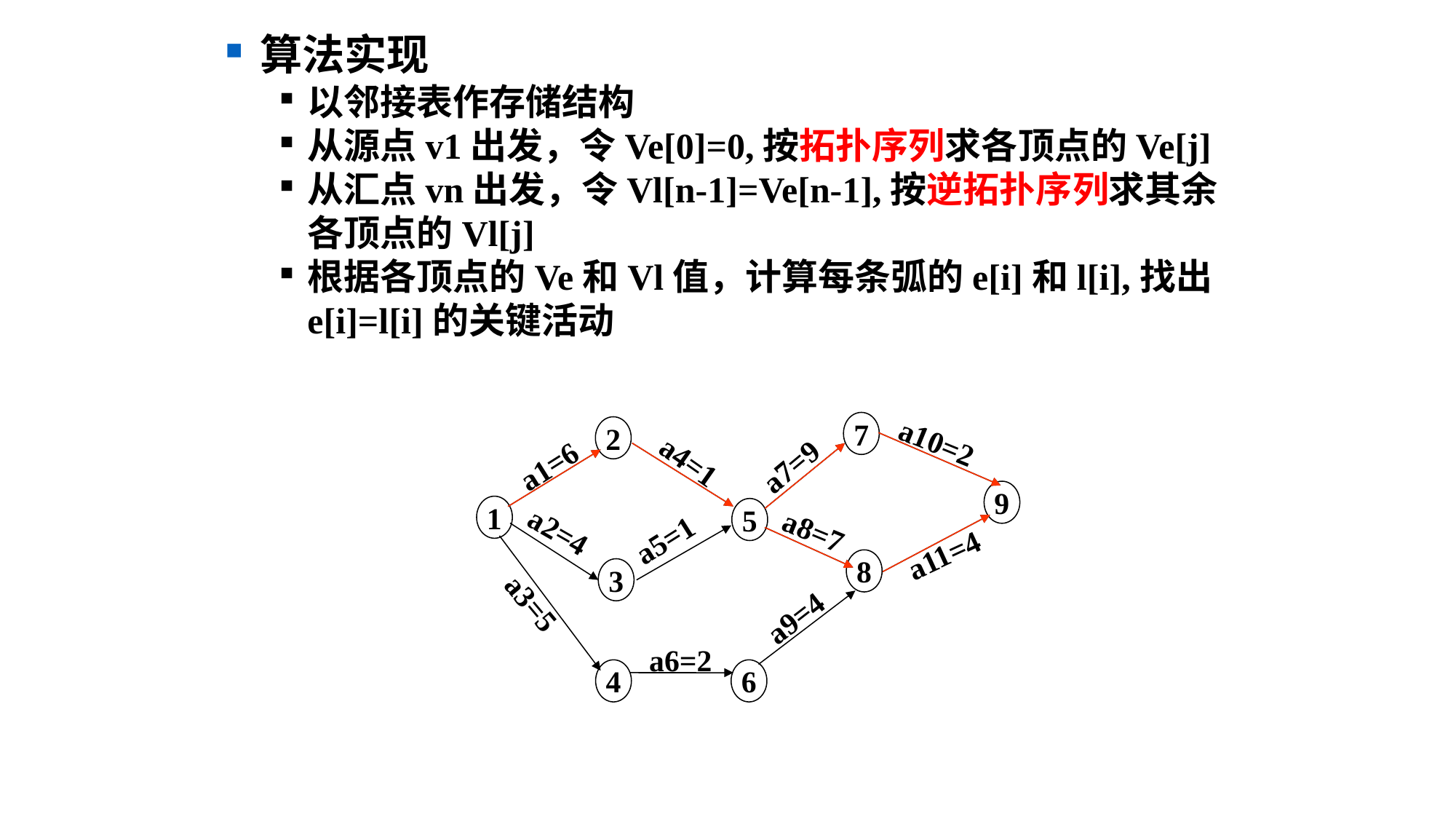

算法实现
以邻接表作存储结构
从源点v1出发，令Ve[0]=0,按拓扑序列求各顶点的Ve[j]
从汇点vn出发，令Vl[n-1]=Ve[n-1],按逆拓扑序列求其余各顶点的Vl[j]
根据各顶点的Ve和Vl值，计算每条弧的e[i]和l[i],找出e[i]=l[i]的关键活动
7
2
a10=2

a4=1
a1=6
a7=9
9
1
5
a2=4
a8=7
a5=1

a11=4

8
3
a3=5

a9=4
a6=2
4
6